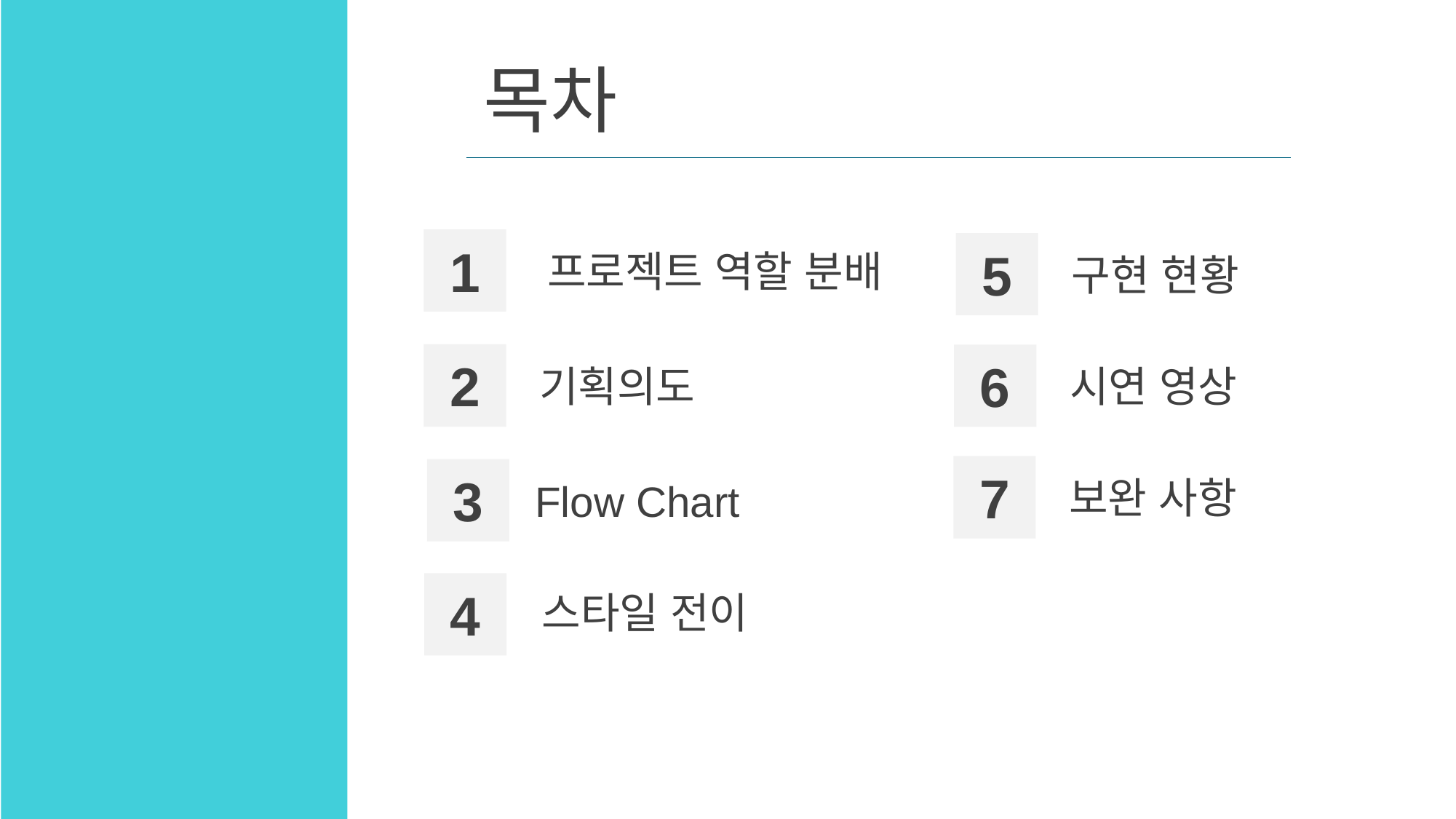

목차

1
프로젝트 역할 분배

5
구현 현황

2
기획의도

6
시연 영상

7
보완 사항

3
Flow Chart

4
스타일 전이